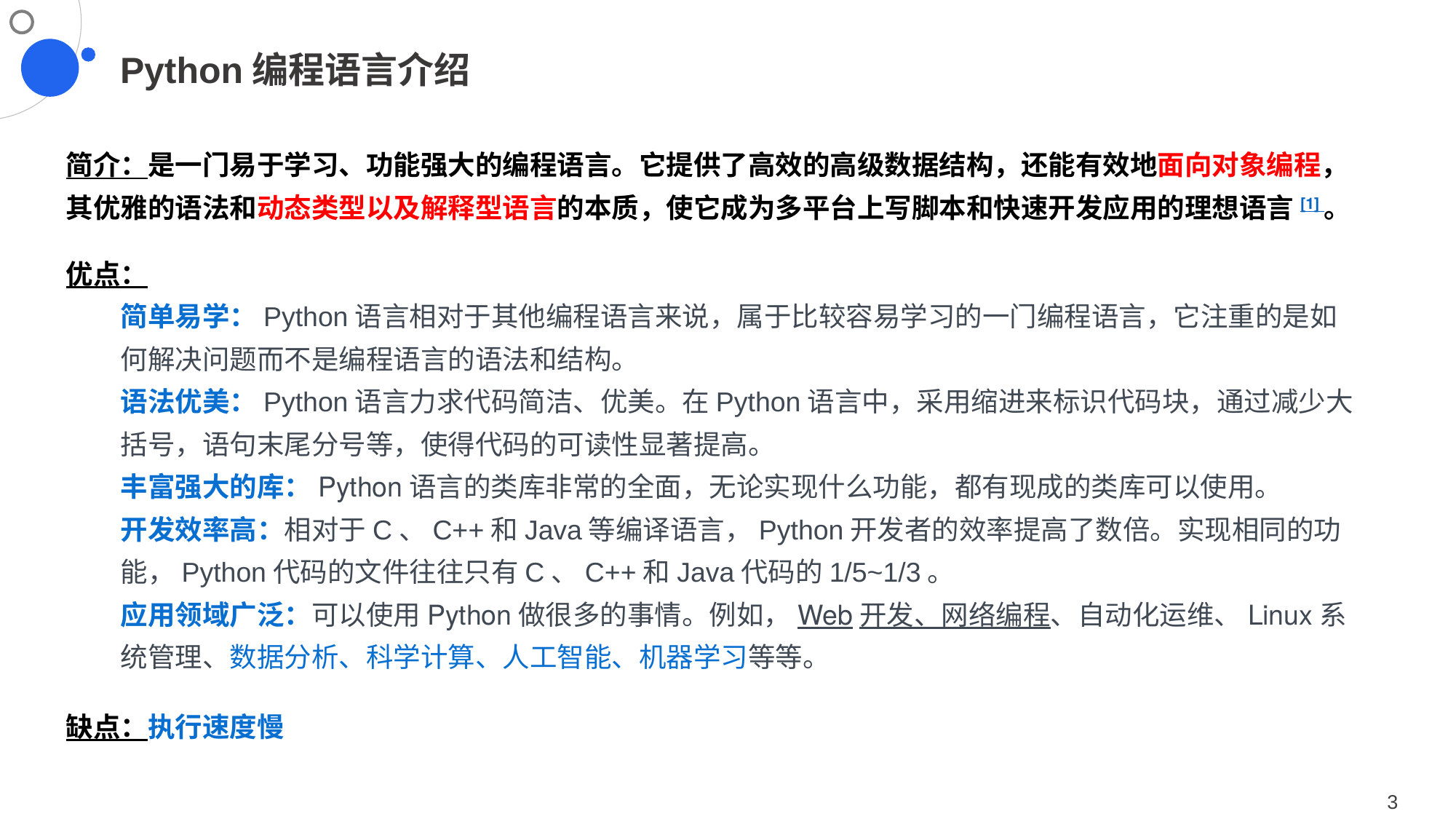

# Python编程语言介绍
简介：是一门易于学习、功能强大的编程语言。它提供了高效的高级数据结构，还能有效地面向对象编程，其优雅的语法和动态类型以及解释型语言的本质，使它成为多平台上写脚本和快速开发应用的理想语言[1] 。
优点：
简单易学：Python语言相对于其他编程语言来说，属于比较容易学习的一门编程语言，它注重的是如何解决问题而不是编程语言的语法和结构。
语法优美：Python语言力求代码简洁、优美。在Python语言中，采用缩进来标识代码块，通过减少大括号，语句末尾分号等，使得代码的可读性显著提高。
丰富强大的库：Python语言的类库非常的全面，无论实现什么功能，都有现成的类库可以使用。
开发效率高：相对于C、C++和Java等编译语言，Python开发者的效率提高了数倍。实现相同的功能，Python代码的文件往往只有C、C++和Java代码的1/5~1/3。
应用领域广泛：可以使用Python做很多的事情。例如，Web开发、网络编程、自动化运维、Linux系统管理、数据分析、科学计算、人工智能、机器学习等等。
缺点：执行速度慢